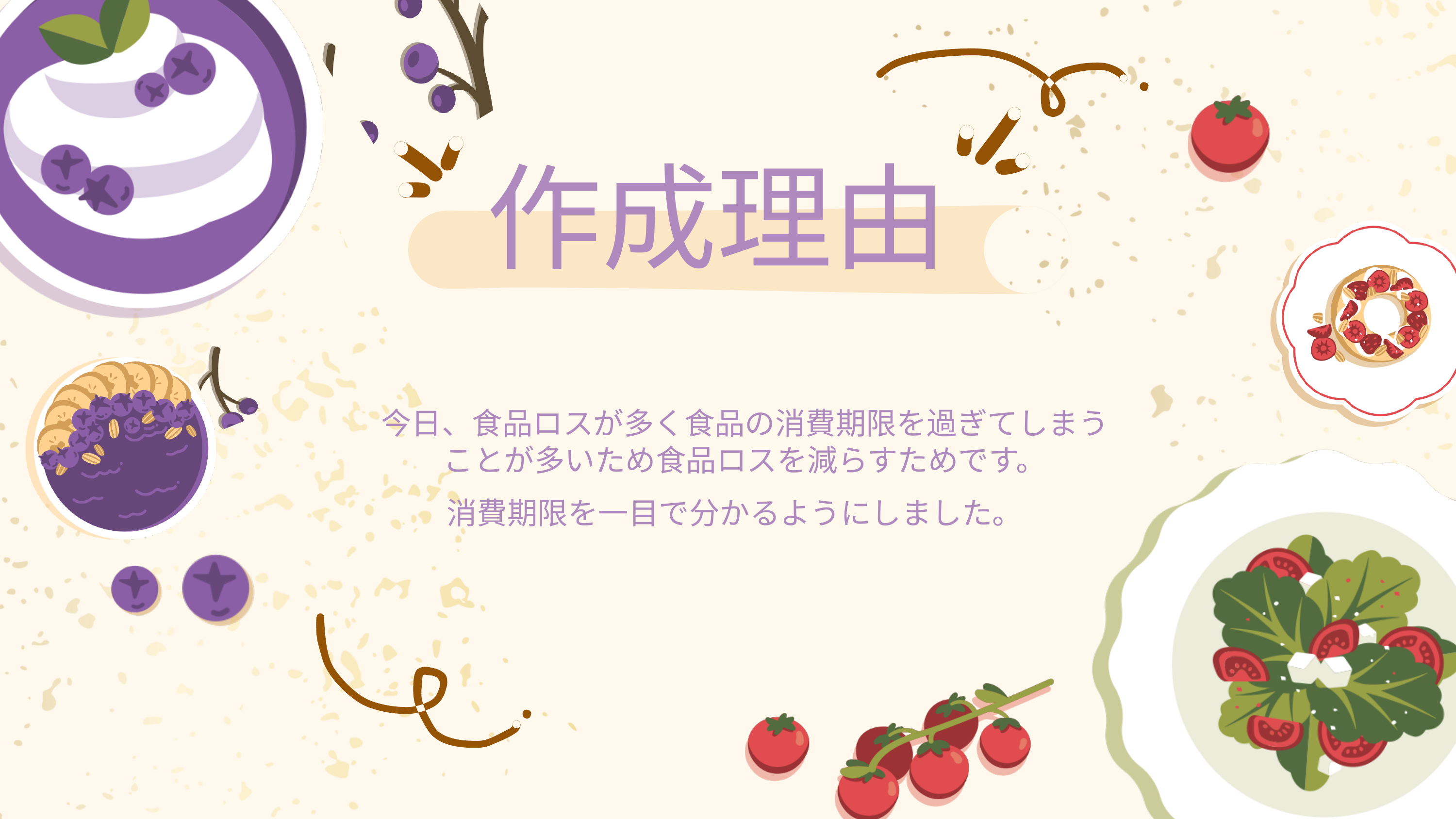

作成理由

今日、食品ロスが多く食品の消費期限を過ぎてしまう
ことが多いため食品ロスを減らすためです。

消費期限を一目で分かるようにしました。